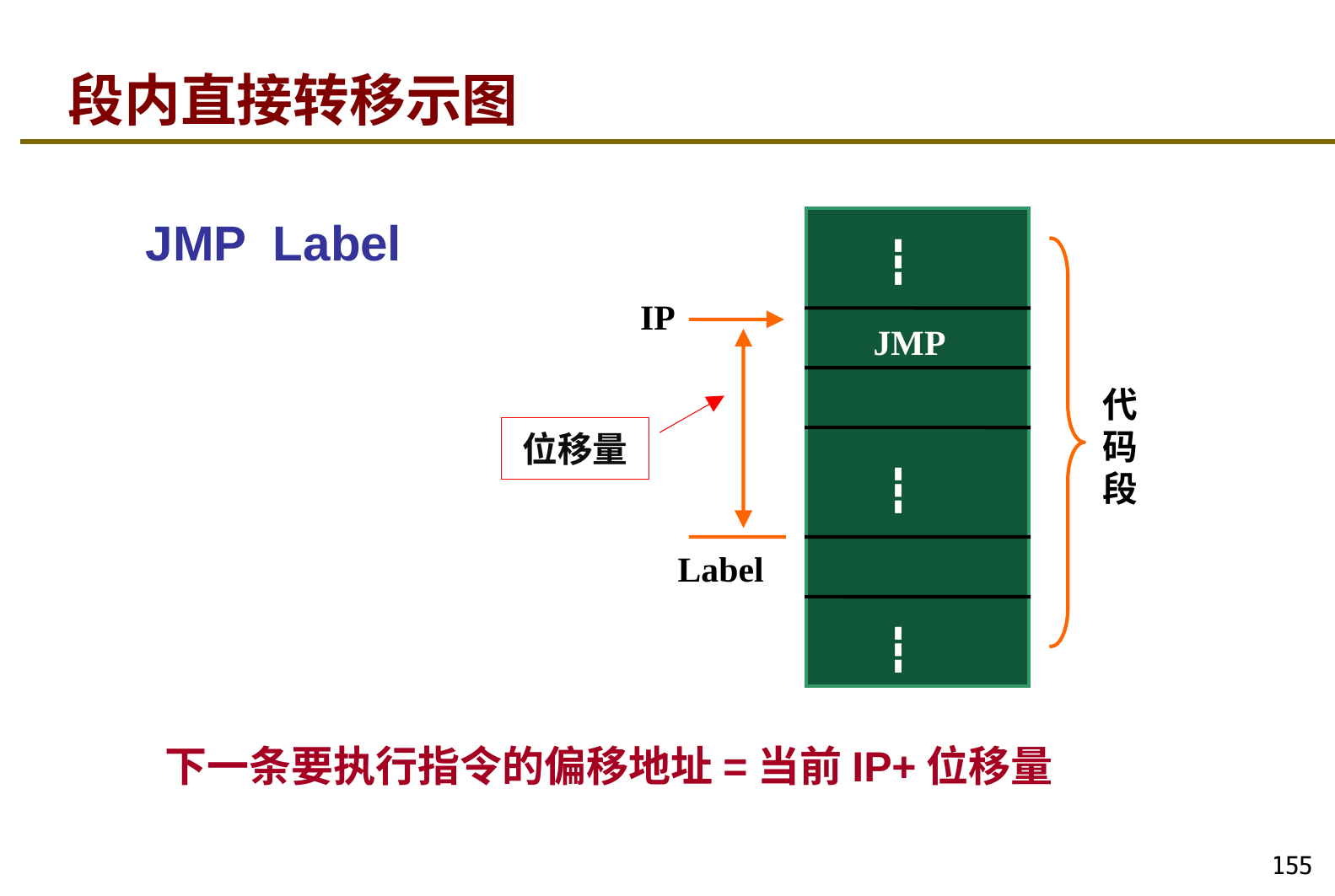

# 段内直接转移示图
JMP  Label

┇

IP

JMP

代码段
位移量

┇

Label

┇
下一条要执行指令的偏移地址=当前IP+位移量
155